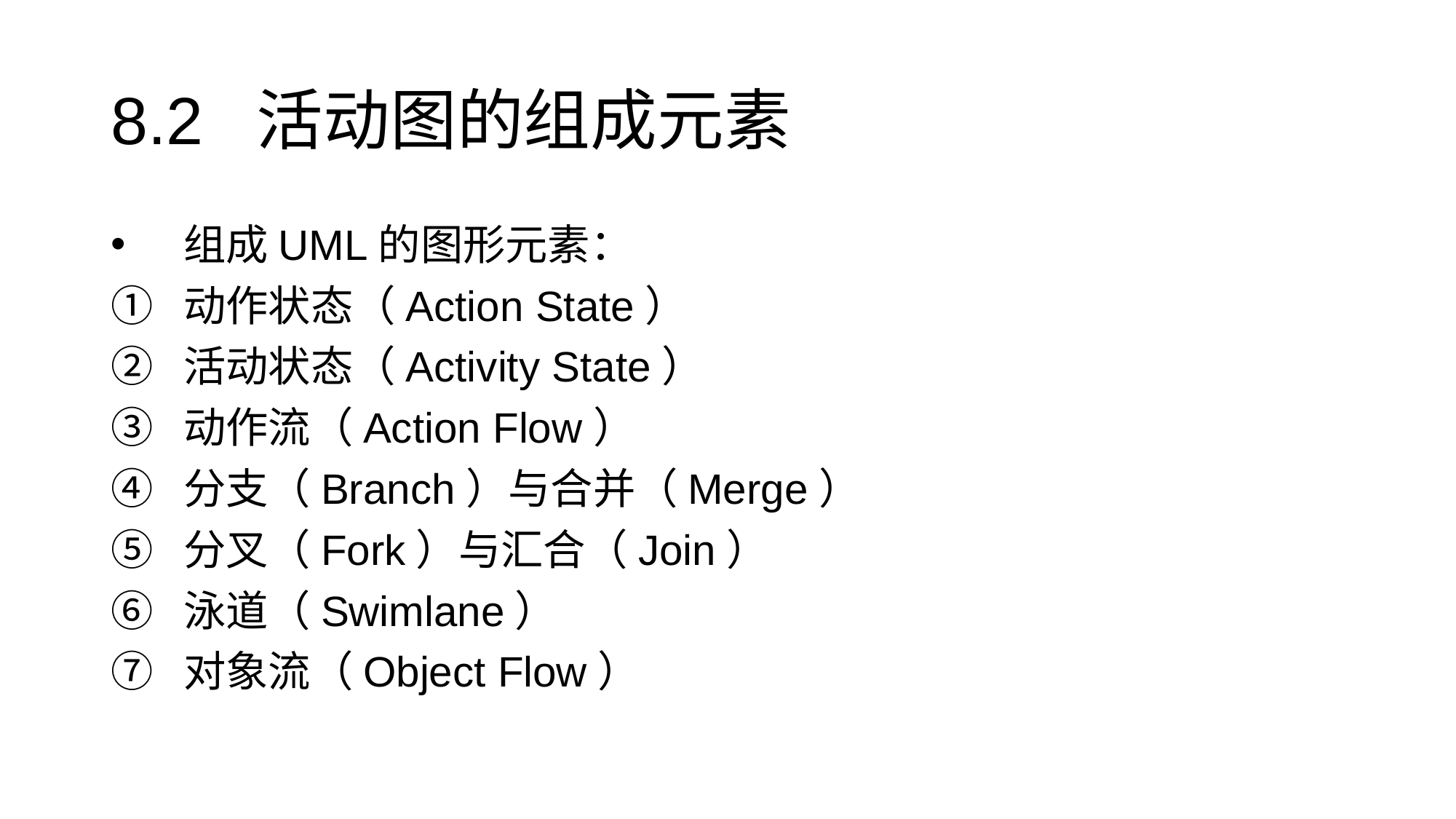

# 8.2  活动图的组成元素
组成UML的图形元素：
动作状态（Action State）
活动状态（Activity State）
动作流（Action Flow）
分支（Branch）与合并（Merge）
分叉（Fork）与汇合（Join）
泳道（Swimlane）
对象流（Object Flow）